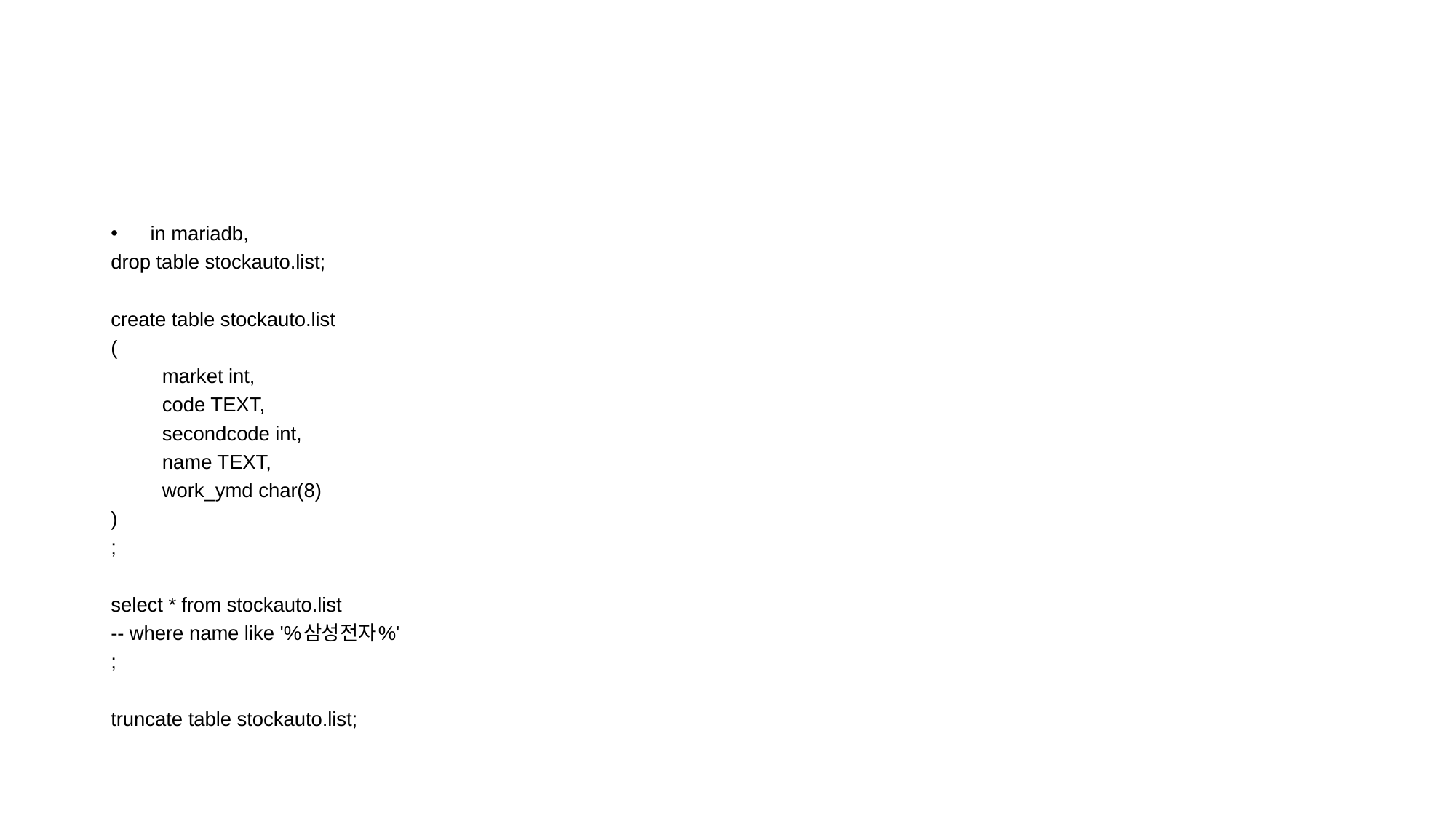

#
in mariadb,
drop table stockauto.list;

create table stockauto.list
(
	market int,
	code TEXT,
	secondcode int,
	name TEXT,
	work_ymd char(8)
)
;

select * from stockauto.list
-- where name like '%삼성전자%'
;

truncate table stockauto.list;